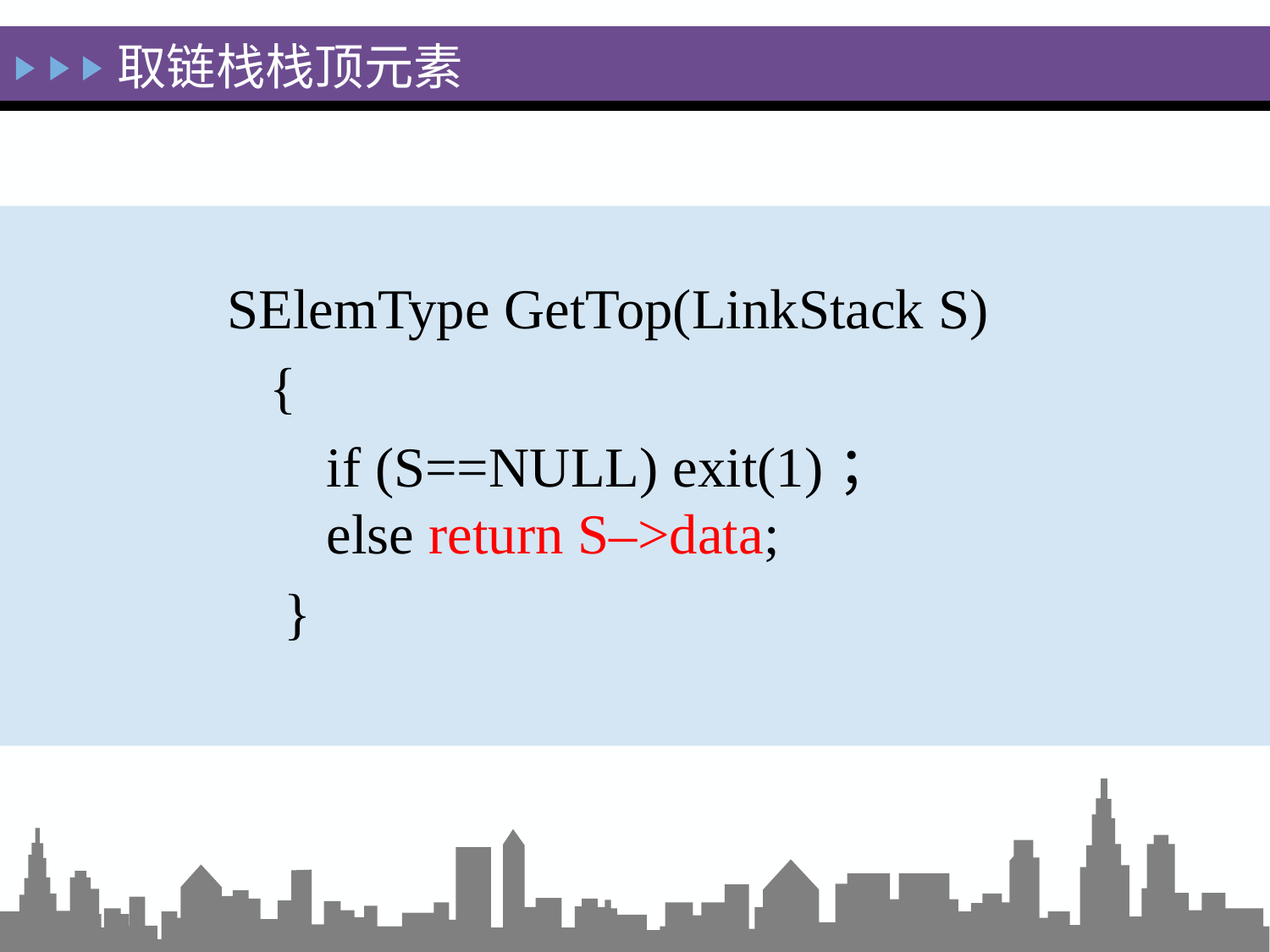

取链栈栈顶元素

SElemType GetTop(LinkStack S)
   {
       if (S==NULL) exit(1)；
   else return S–>data;
    }